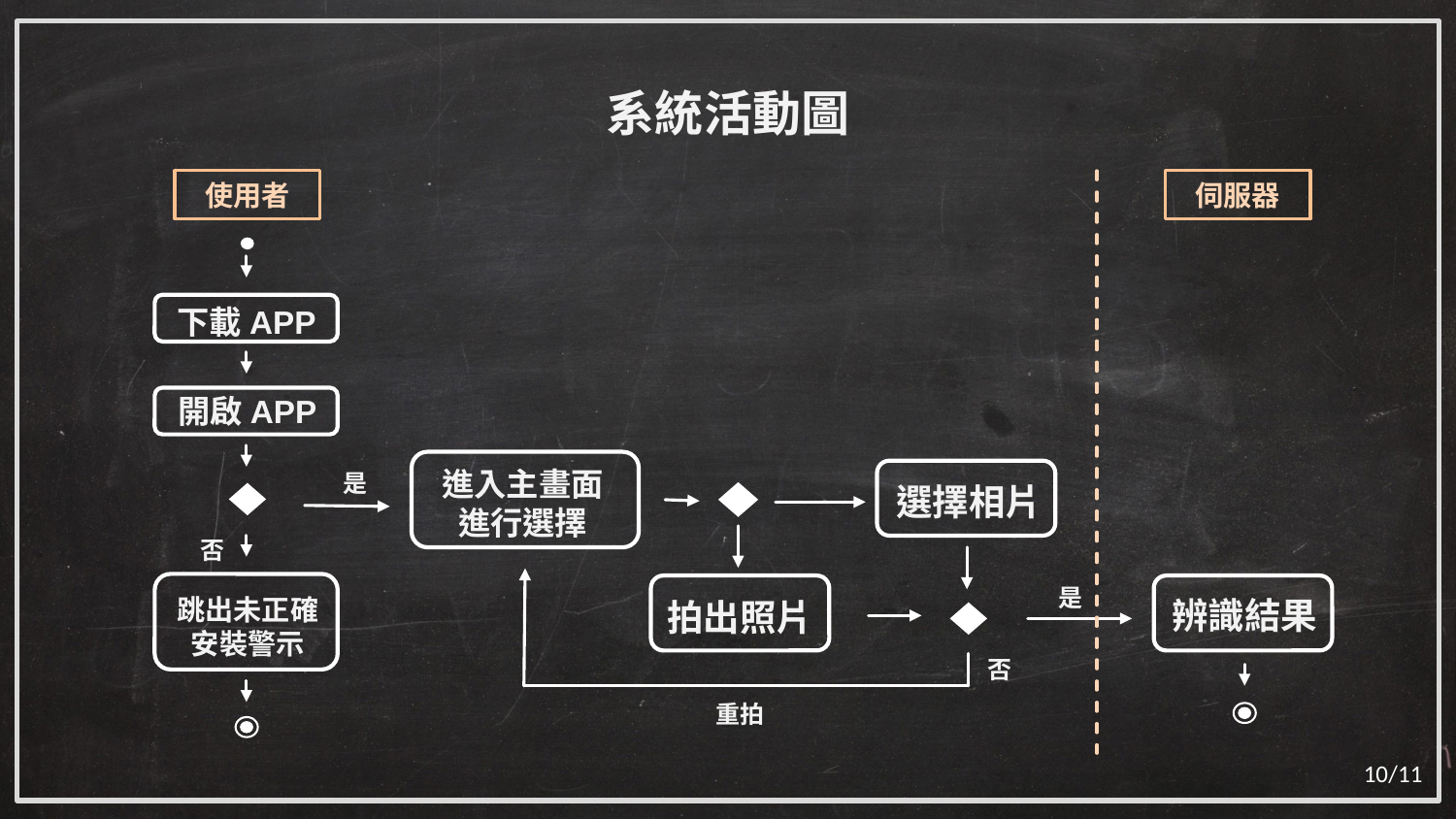

系統活動圖
使用者
伺服器

下載APP

開啟APP

進入主畫面
進行選擇

是
選擇相片

否

是
跳出未正確
安裝警示
辨識結果
拍出照片

否
重拍

10/11